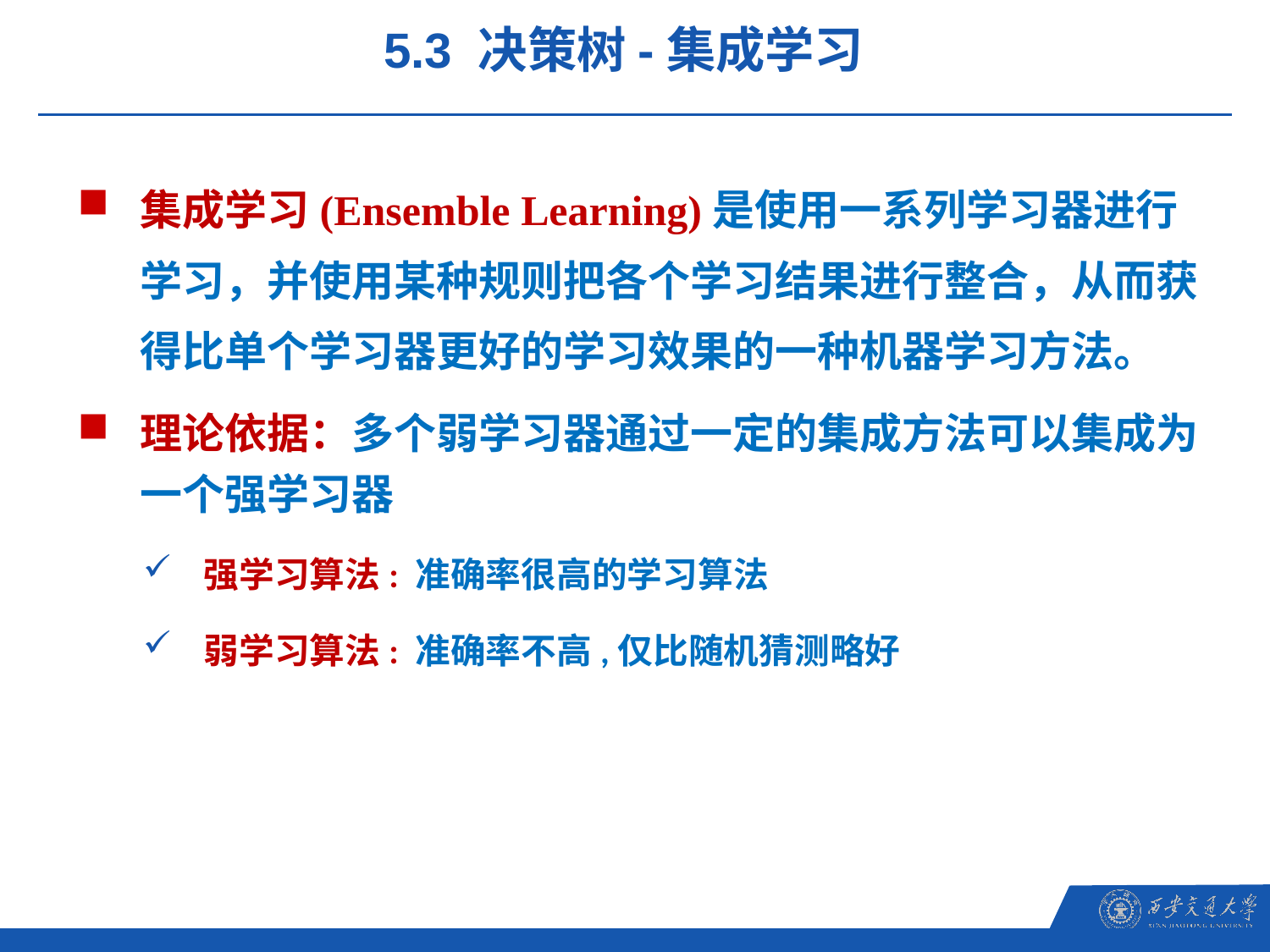

5.3 决策树-集成学习
集成学习(Ensemble Learning)是使用一系列学习器进行学习，并使用某种规则把各个学习结果进行整合，从而获得比单个学习器更好的学习效果的一种机器学习方法。
理论依据：多个弱学习器通过一定的集成方法可以集成为一个强学习器
强学习算法: 准确率很高的学习算法
弱学习算法: 准确率不高,仅比随机猜测略好